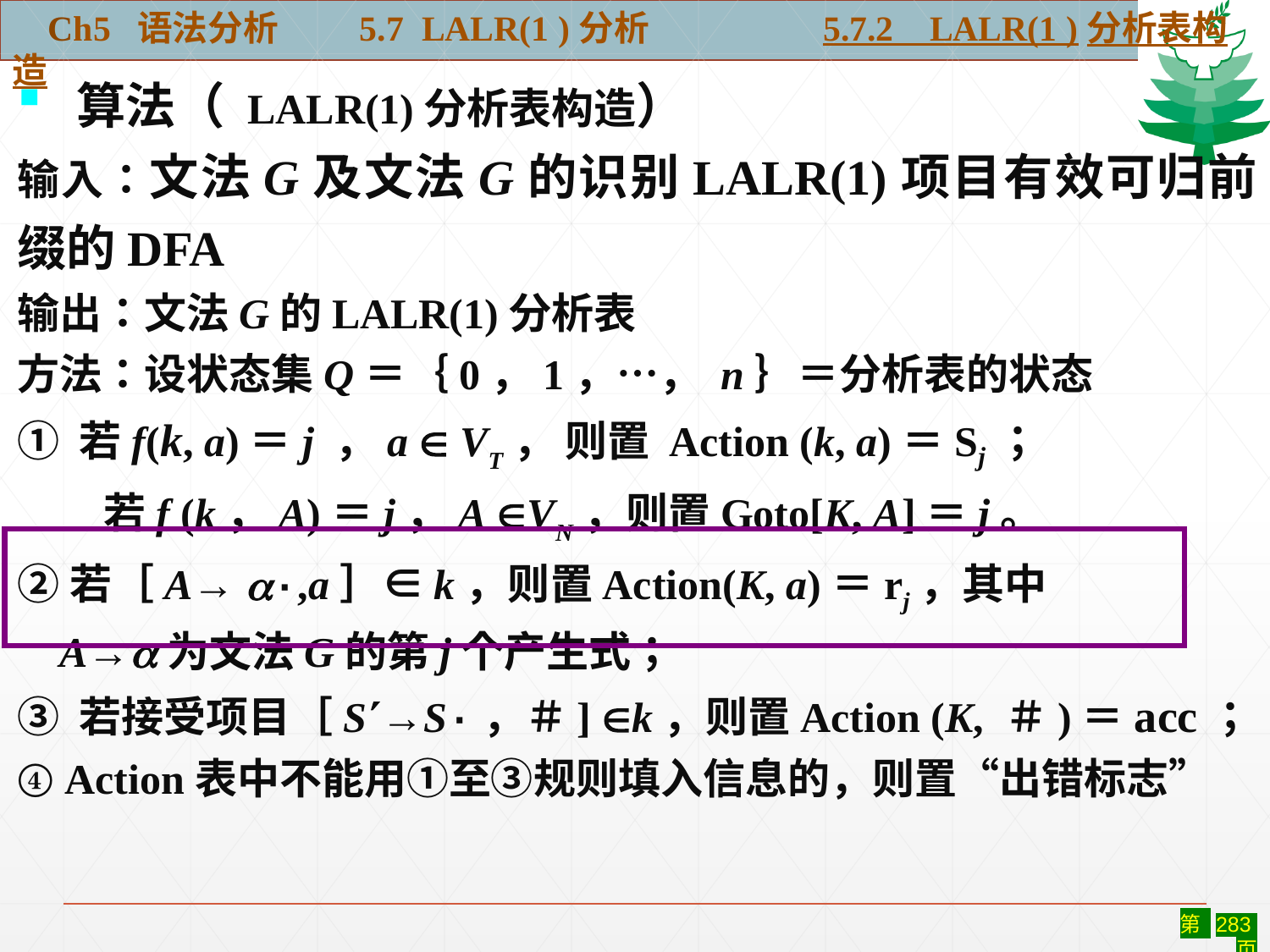

Ch5  语法分析         5.7  LALR(1 )分析	     5.7.2    LALR(1 )分析表构造
  算法（ LALR(1)分析表构造）
输入：文法G及文法G的识别LALR(1)项目有效可归前缀的DFA
输出：文法G的LALR(1)分析表
方法：设状态集Q＝｛0，1，…， n｝＝分析表的状态
① 若f(k, a)＝j ，a ∈ VT， 则置 Action (k, a)＝Sj；
        若f (k，A)＝j，A ∈VN，则置Goto[K, A]＝j。
②若［A→ α·,a］∈k，则置Action(K, a)＝rj，其中
    A→α为文法G的第j个产生式；
③ 若接受项目［S′→S·，＃] ∈k，则置Action (K, ＃)＝acc；
④ Action表中不能用①至③规则填入信息的，则置“出错标志”
#